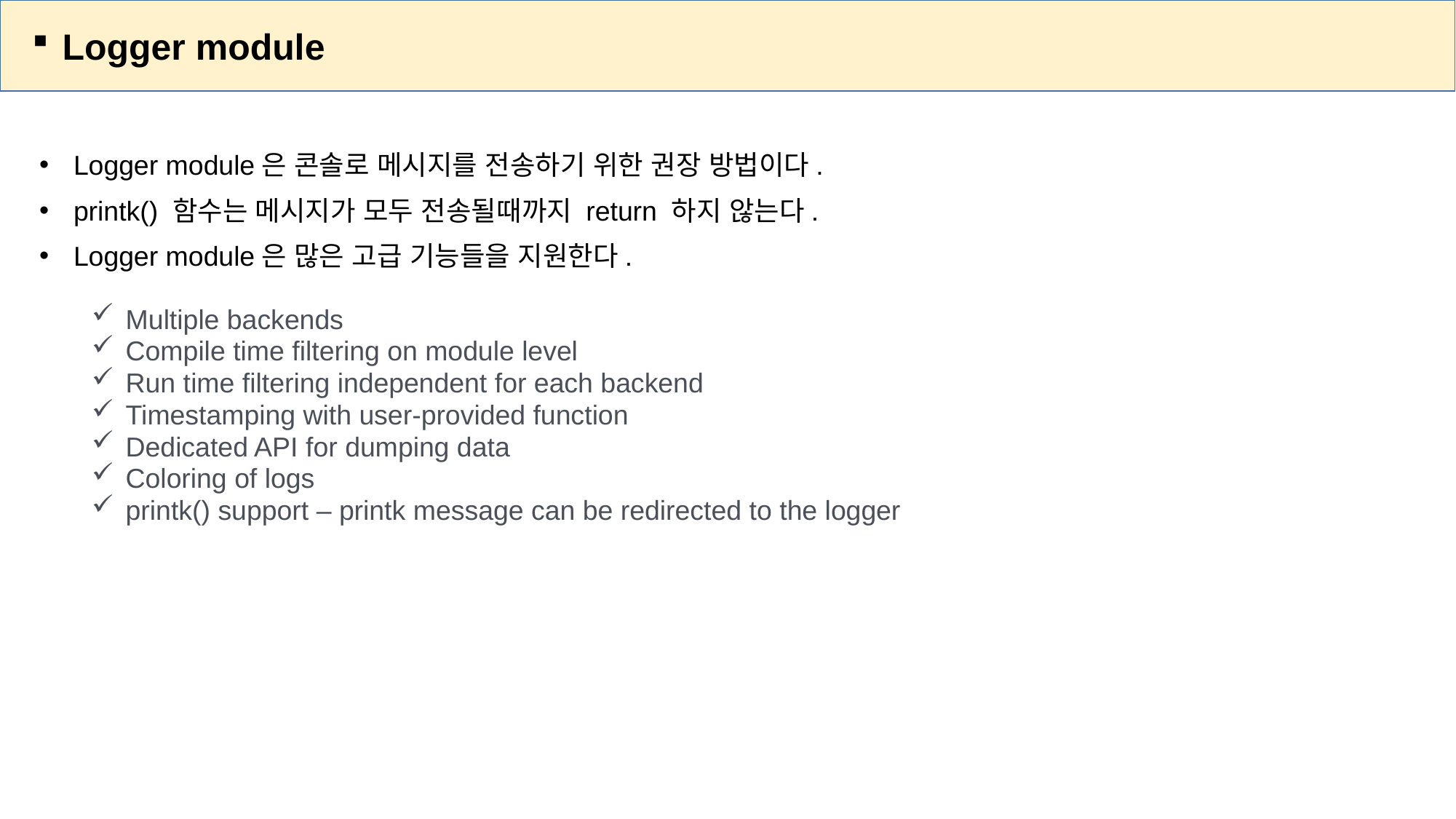

Logger module
Logger module은 콘솔로 메시지를 전송하기 위한 권장 방법이다.
printk() 함수는 메시지가 모두 전송될때까지 return 하지 않는다.
Logger module은 많은 고급 기능들을 지원한다.
Multiple backends
Compile time filtering on module level
Run time filtering independent for each backend
Timestamping with user-provided function
Dedicated API for dumping data
Coloring of logs
printk() support – printk message can be redirected to the logger